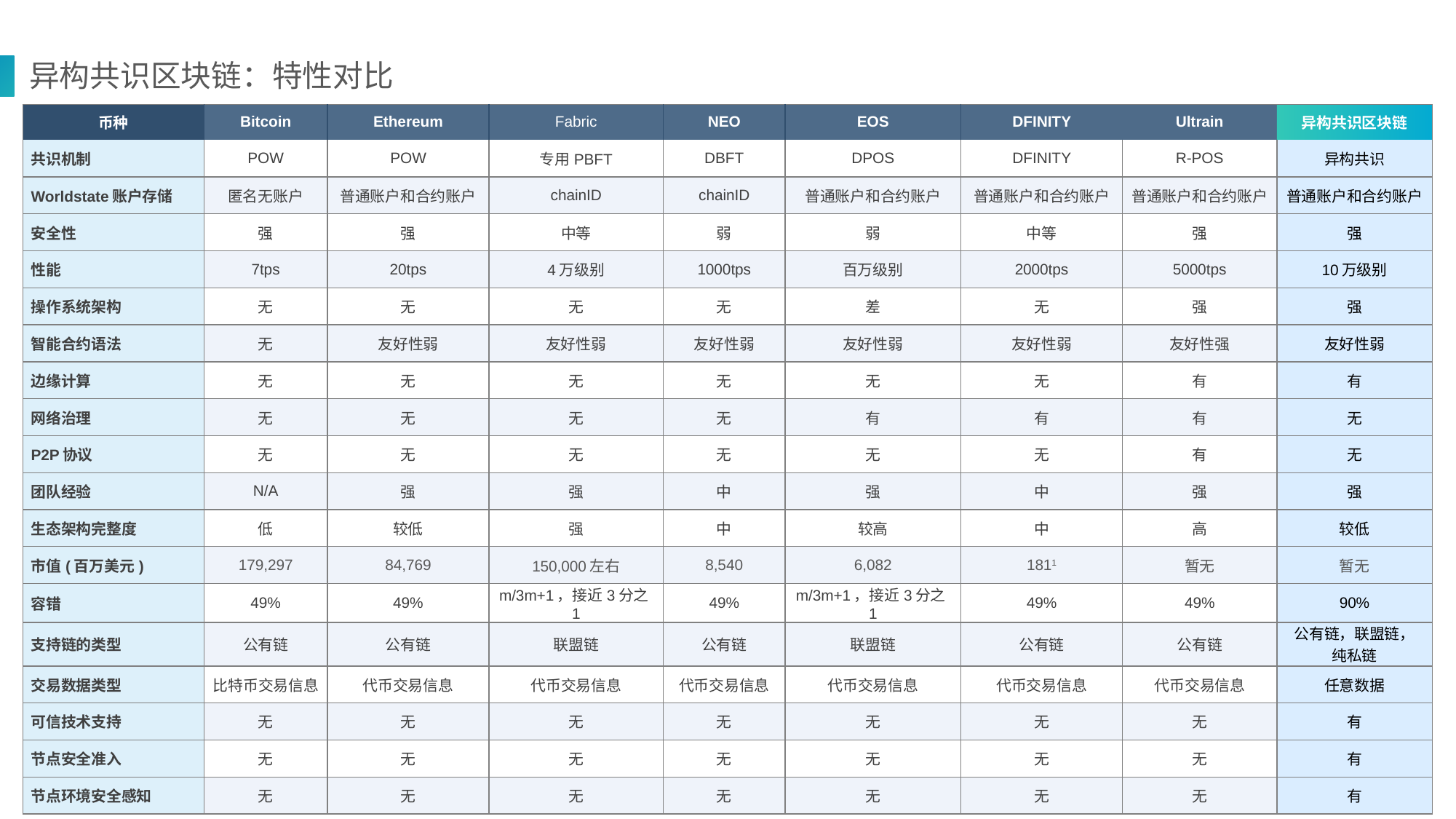

# 异构共识区块链：特性对比
| 币种 | Bitcoin | Ethereum | Fabric | NEO | EOS | DFINITY | Ultrain | 异构共识区块链 |
| --- | --- | --- | --- | --- | --- | --- | --- | --- |
| 共识机制 | POW | POW | 专用PBFT | DBFT | DPOS | DFINITY | R-POS | 异构共识 |
| Worldstate账户存储 | 匿名无账户 | 普通账户和合约账户 | chainID | chainID | 普通账户和合约账户 | 普通账户和合约账户 | 普通账户和合约账户 | 普通账户和合约账户 |
| 安全性 | 强 | 强 | 中等 | 弱 | 弱 | 中等 | 强 | 强 |
| 性能 | 7tps | 20tps | 4万级别 | 1000tps | 百万级别 | 2000tps | 5000tps | 10万级别 |
| 操作系统架构 | 无 | 无 | 无 | 无 | 差 | 无 | 强 | 强 |
| 智能合约语法 | 无 | 友好性弱 | 友好性弱 | 友好性弱 | 友好性弱 | 友好性弱 | 友好性强 | 友好性弱 |
| 边缘计算 | 无 | 无 | 无 | 无 | 无 | 无 | 有 | 有 |
| 网络治理 | 无 | 无 | 无 | 无 | 有 | 有 | 有 | 无 |
| P2P协议 | 无 | 无 | 无 | 无 | 无 | 无 | 有 | 无 |
| 团队经验 | N/A | 强 | 强 | 中 | 强 | 中 | 强 | 强 |
| 生态架构完整度 | 低 | 较低 | 强 | 中 | 较高 | 中 | 高 | 较低 |
| 市值(百万美元) | 179,297 | 84,769 | 150,000左右 | 8,540 | 6,082 | 1811 | 暂无 | 暂无 |
| 容错 | 49% | 49% | m/3m+1，接近3分之1 | 49% | m/3m+1，接近3分之1 | 49% | 49% | 90% |
| 支持链的类型 | 公有链 | 公有链 | 联盟链 | 公有链 | 联盟链 | 公有链 | 公有链 | 公有链，联盟链， 纯私链 |
| 交易数据类型 | 比特币交易信息 | 代币交易信息 | 代币交易信息 | 代币交易信息 | 代币交易信息 | 代币交易信息 | 代币交易信息 | 任意数据 |
| 可信技术支持 | 无 | 无 | 无 | 无 | 无 | 无 | 无 | 有 |
| 节点安全准入 | 无 | 无 | 无 | 无 | 无 | 无 | 无 | 有 |
| 节点环境安全感知 | 无 | 无 | 无 | 无 | 无 | 无 | 无 | 有 |